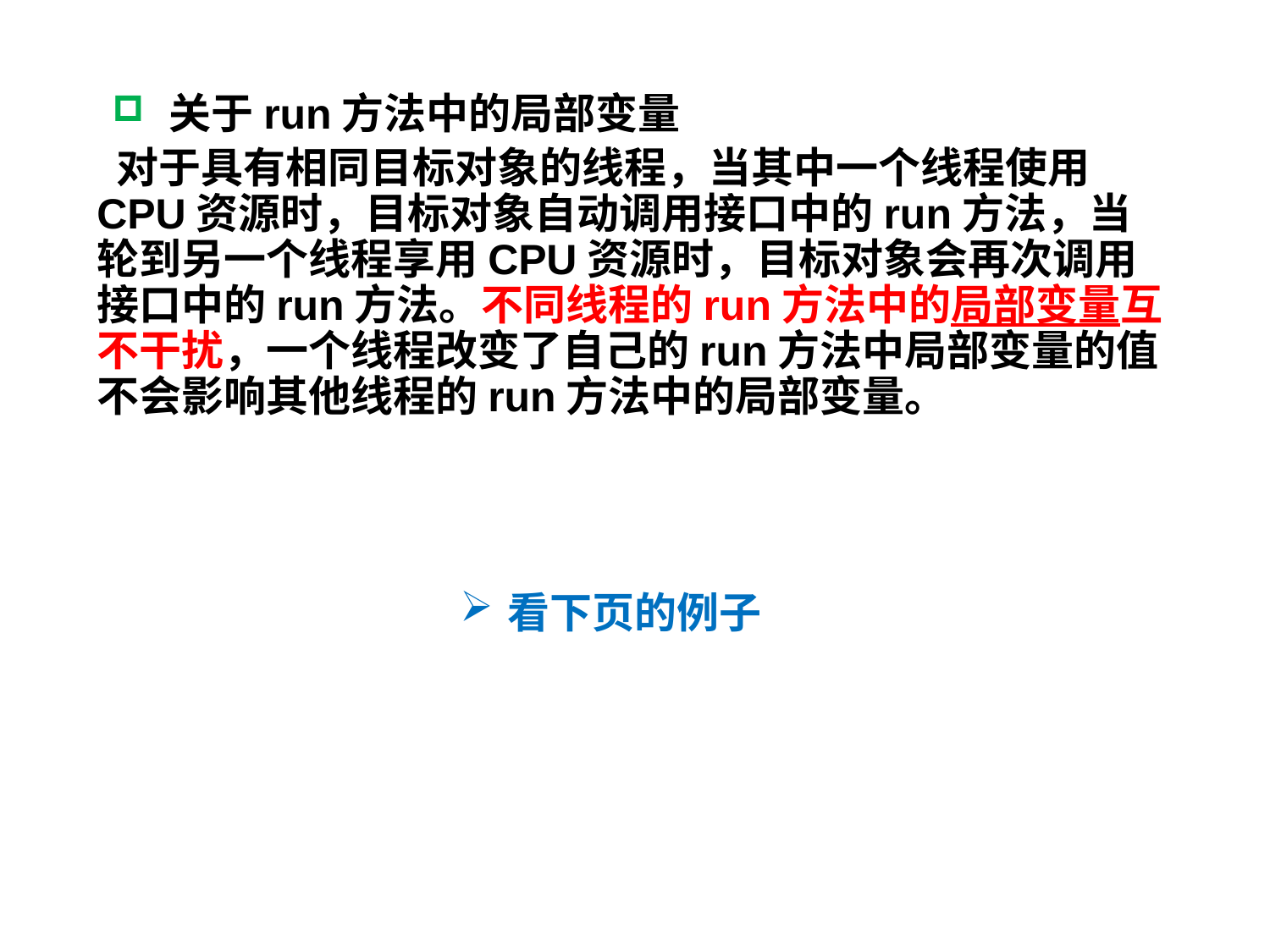

关于run方法中的局部变量
      对于具有相同目标对象的线程，当其中一个线程使用CPU资源时，目标对象自动调用接口中的run方法，当轮到另一个线程享用CPU资源时，目标对象会再次调用接口中的run方法。不同线程的run方法中的局部变量互不干扰，一个线程改变了自己的run方法中局部变量的值不会影响其他线程的run方法中的局部变量。

看下页的例子